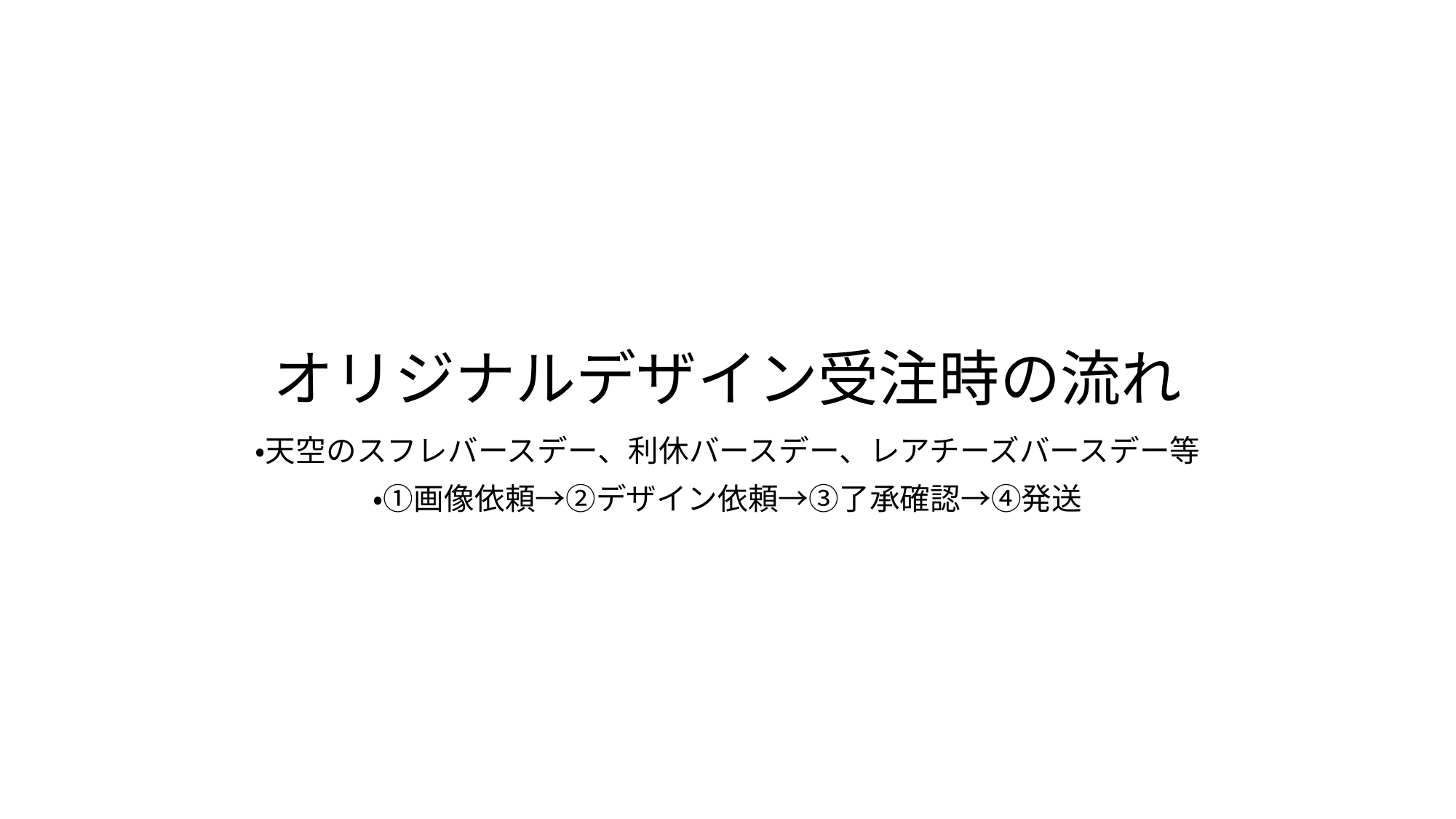

# オリジナルデザイン受注時の流れ
・天空のスフレバースデー、利休バースデー、レアチーズバースデー等
・①画像依頼→②デザイン依頼→③了承確認→④発送